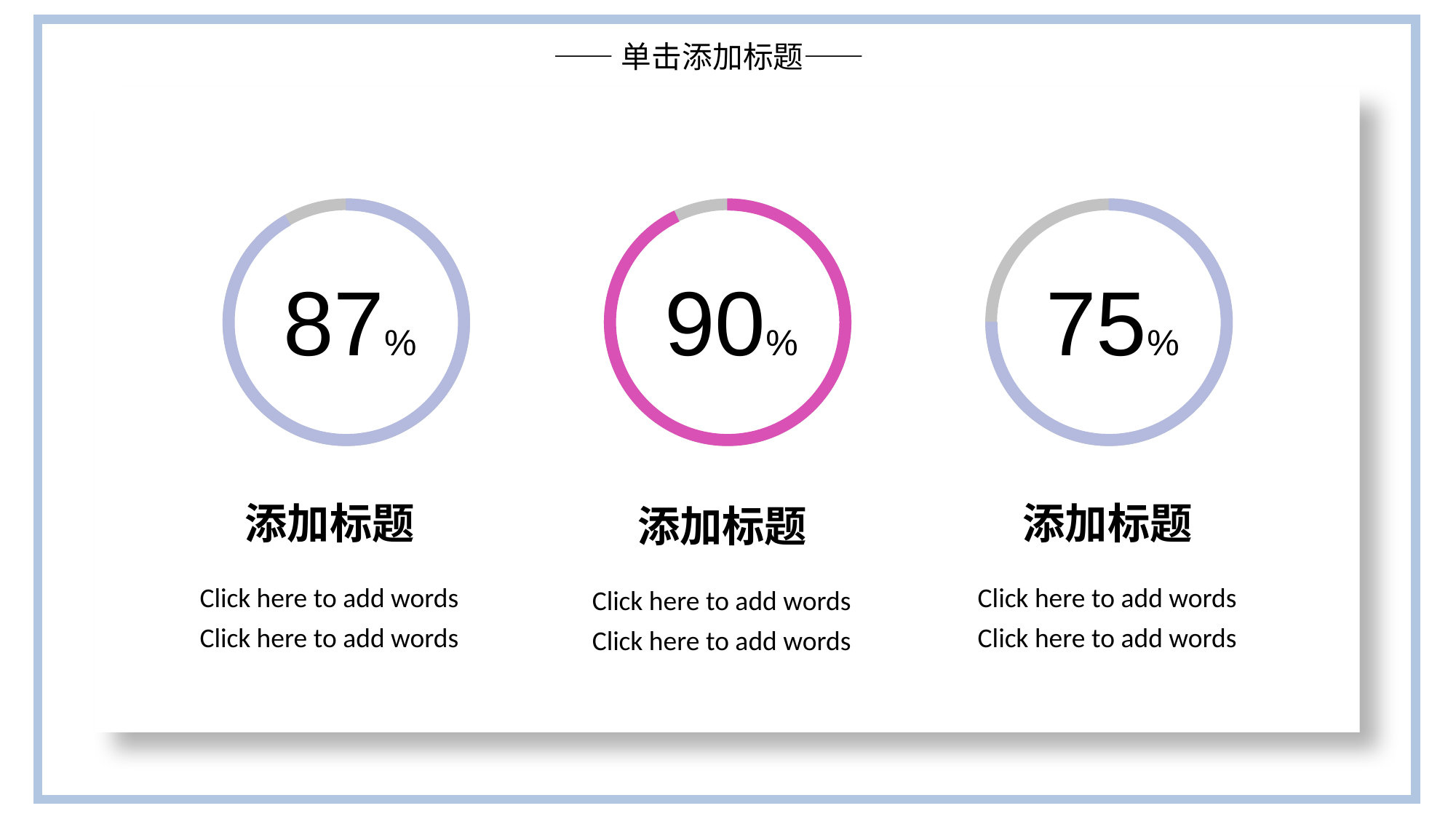

——单击添加标题——

87%
90%
75%
添加标题
添加标题
添加标题
Click here to add words
Click here to add words
Click here to add words
Click here to add words
Click here to add words
Click here to add words